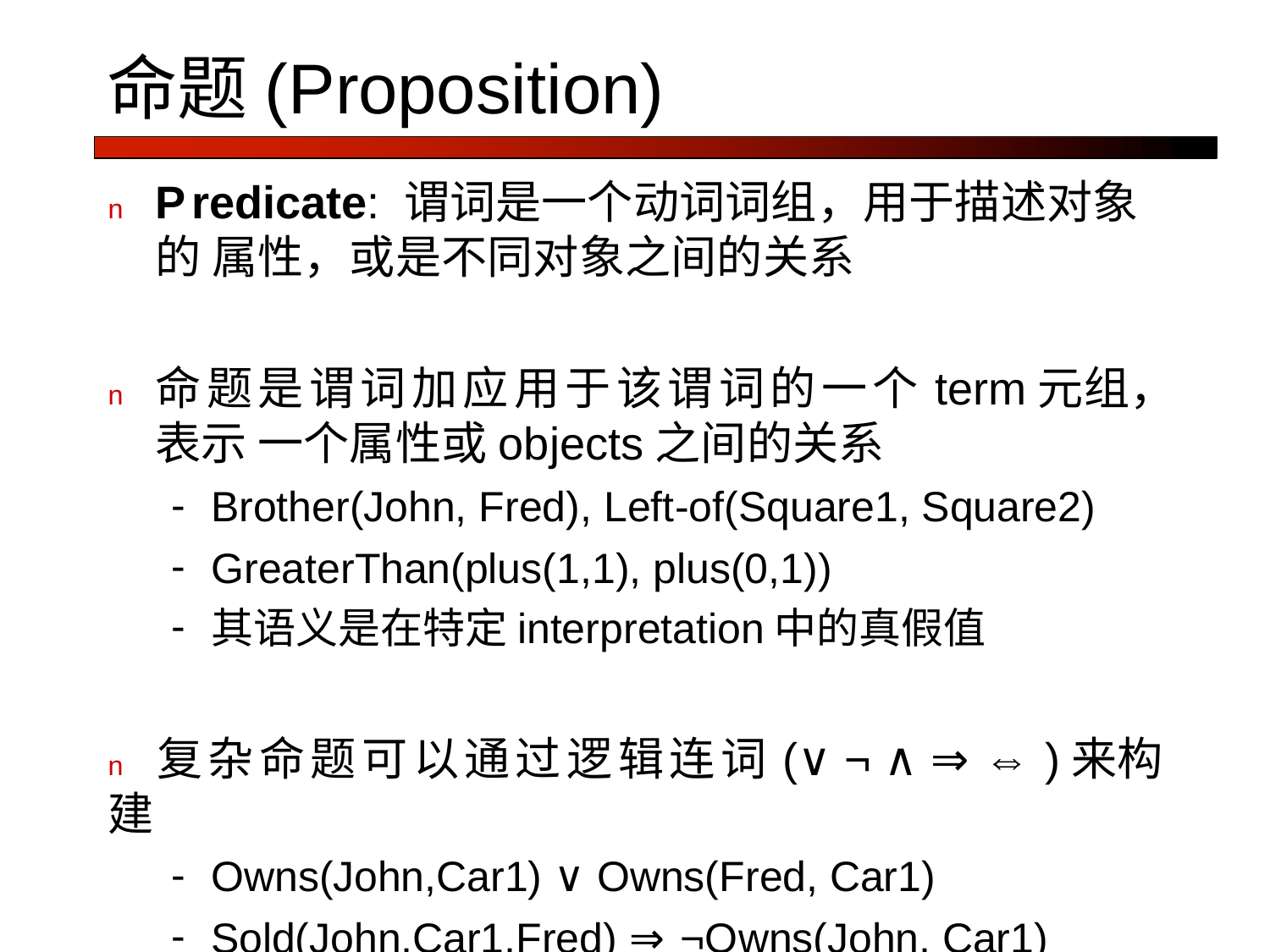

# 命题(Proposition)

n	Predicate: 谓词是一个动词词组，用于描述对象的 属性，或是不同对象之间的关系

n	命题是谓词加应用于该谓词的一个term元组，表示 一个属性或objects之间的关系

Brother(John, Fred), Left-of(Square1, Square2)

GreaterThan(plus(1,1), plus(0,1))

其语义是在特定interpretation中的真假值

n	复杂命题可以通过逻辑连词(∨ ¬ ∧ ⇒ ⇔ )来构建

Owns(John,Car1) ∨ Owns(Fred, Car1)

Sold(John,Car1,Fred) ⇒ ¬Owns(John, Car1)